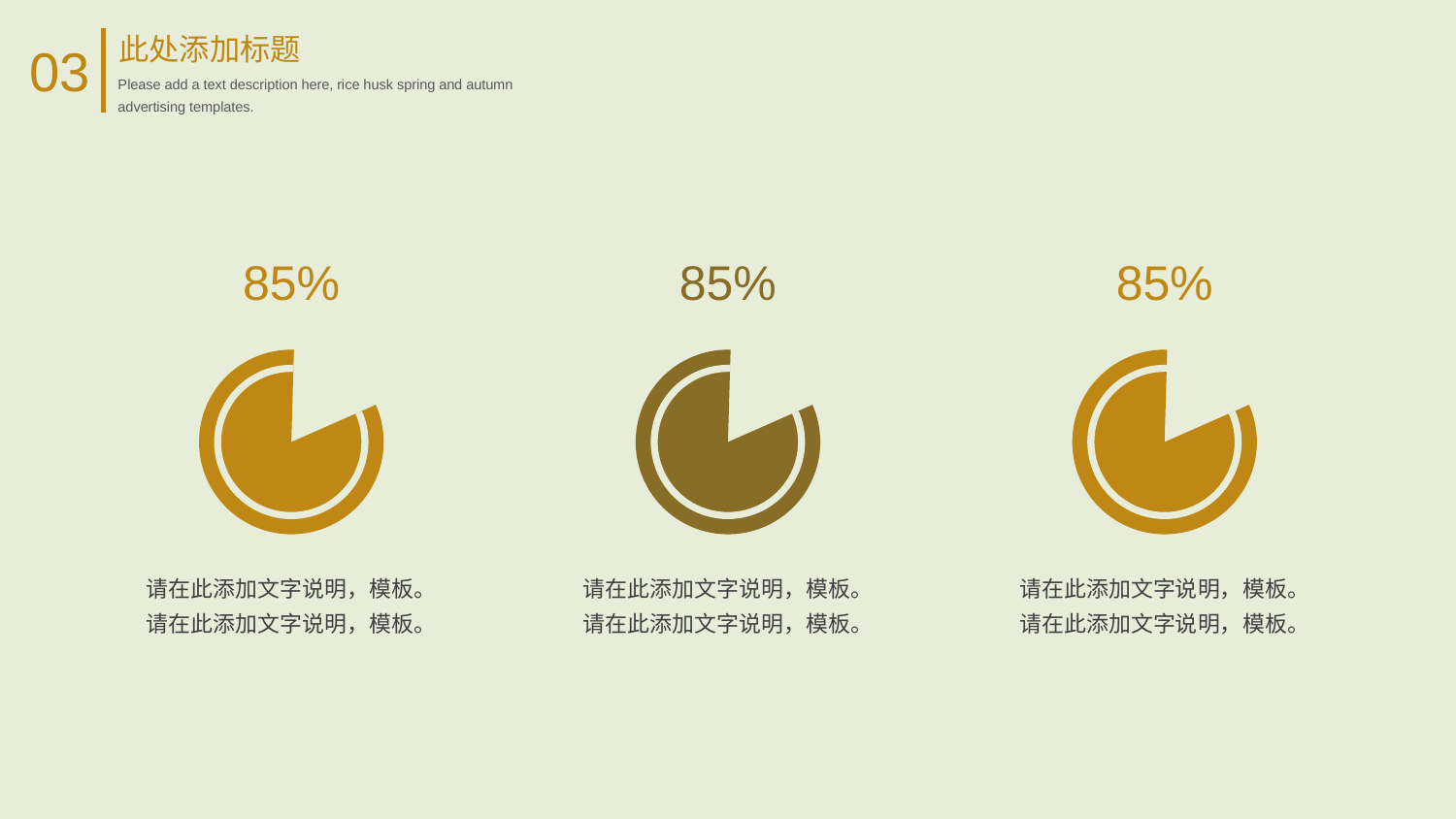

此处添加标题
Please add a text description here, rice husk spring and autumn advertising templates.
03
85%
85%
85%

请在此添加文字说明，模板。请在此添加文字说明，模板。
请在此添加文字说明，模板。请在此添加文字说明，模板。
请在此添加文字说明，模板。请在此添加文字说明，模板。